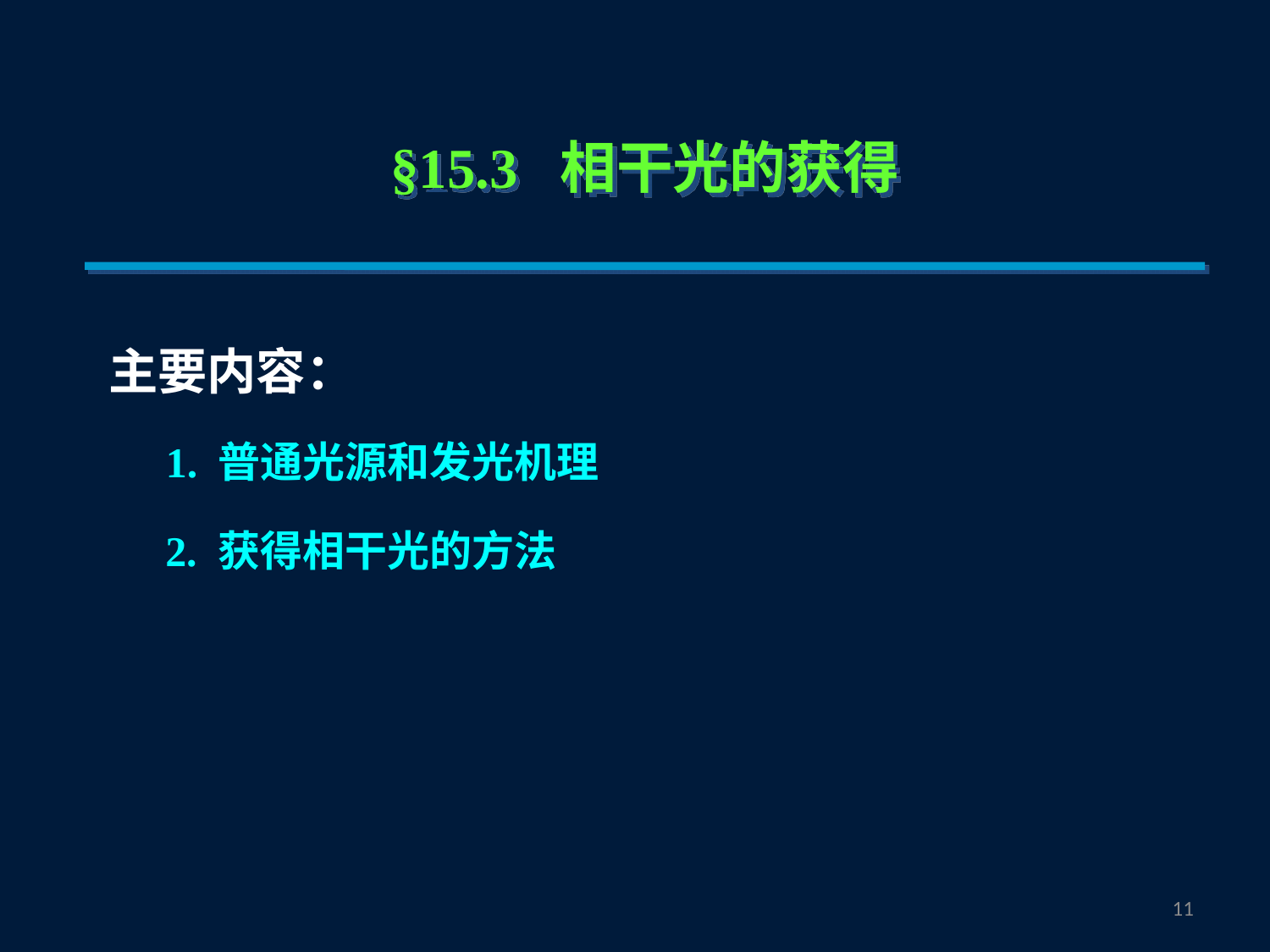

§15.3  相干光的获得

主要内容：
1. 普通光源和发光机理
2. 获得相干光的方法
11